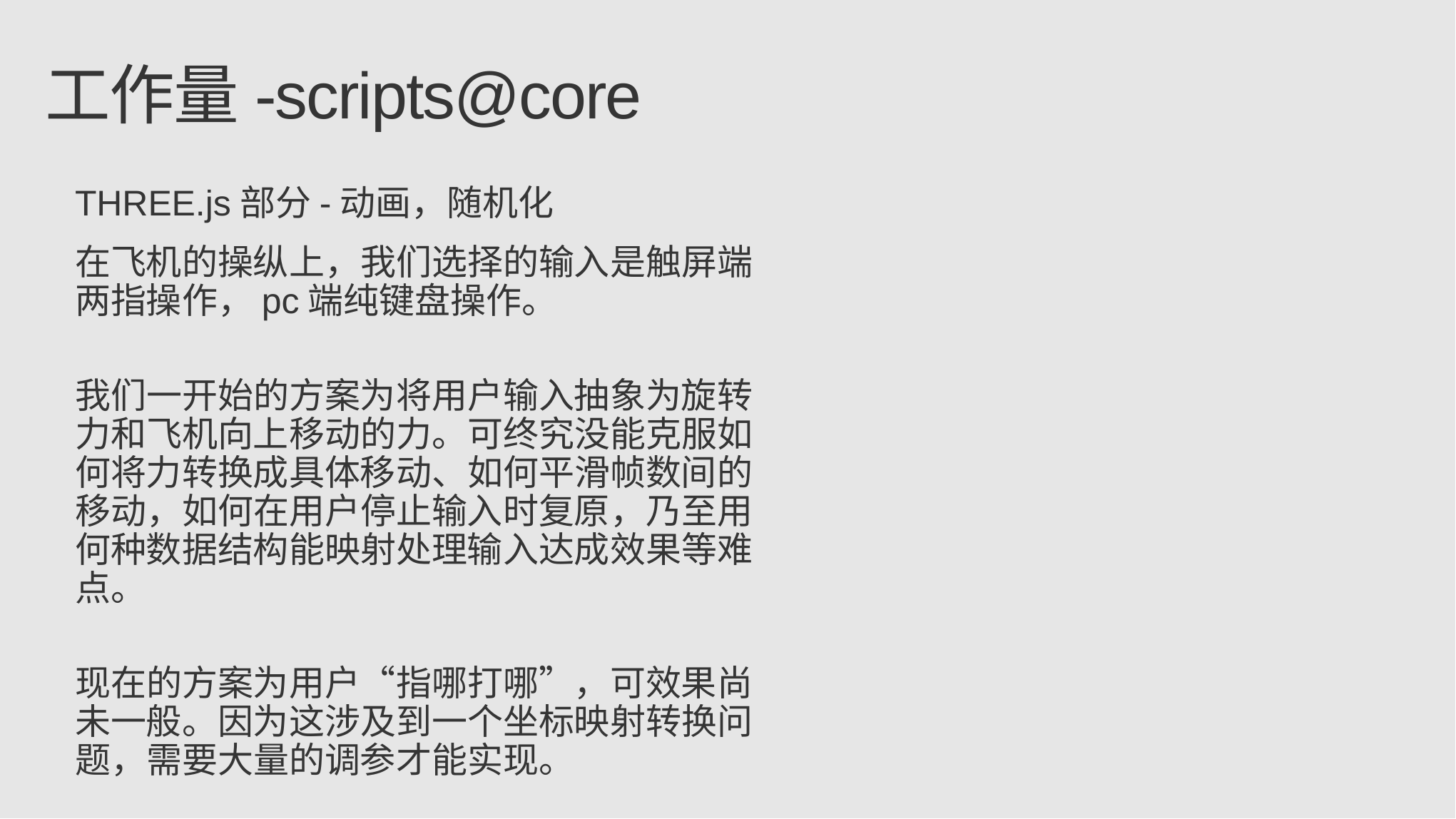

工作量-scripts@core
THREE.js部分-动画，随机化
在飞机的操纵上，我们选择的输入是触屏端两指操作，pc端纯键盘操作。

我们一开始的方案为将用户输入抽象为旋转力和飞机向上移动的力。可终究没能克服如何将力转换成具体移动、如何平滑帧数间的移动，如何在用户停止输入时复原，乃至用何种数据结构能映射处理输入达成效果等难点。

现在的方案为用户“指哪打哪”，可效果尚未一般。因为这涉及到一个坐标映射转换问题，需要大量的调参才能实现。